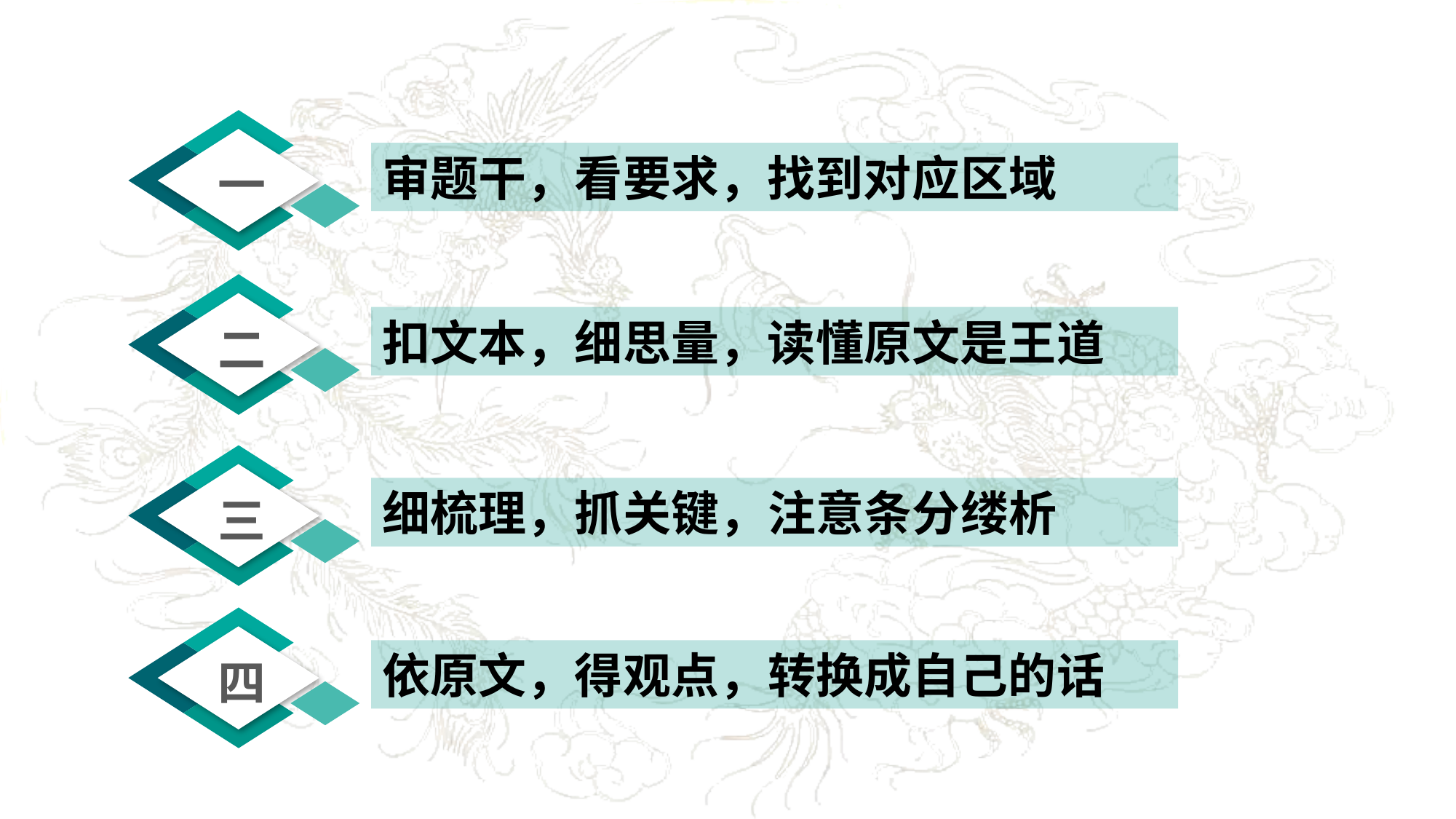

一
审题干，看要求，找到对应区域

二
扣文本，细思量，读懂原文是王道

三
细梳理，抓关键，注意条分缕析

四
依原文，得观点，转换成自己的话